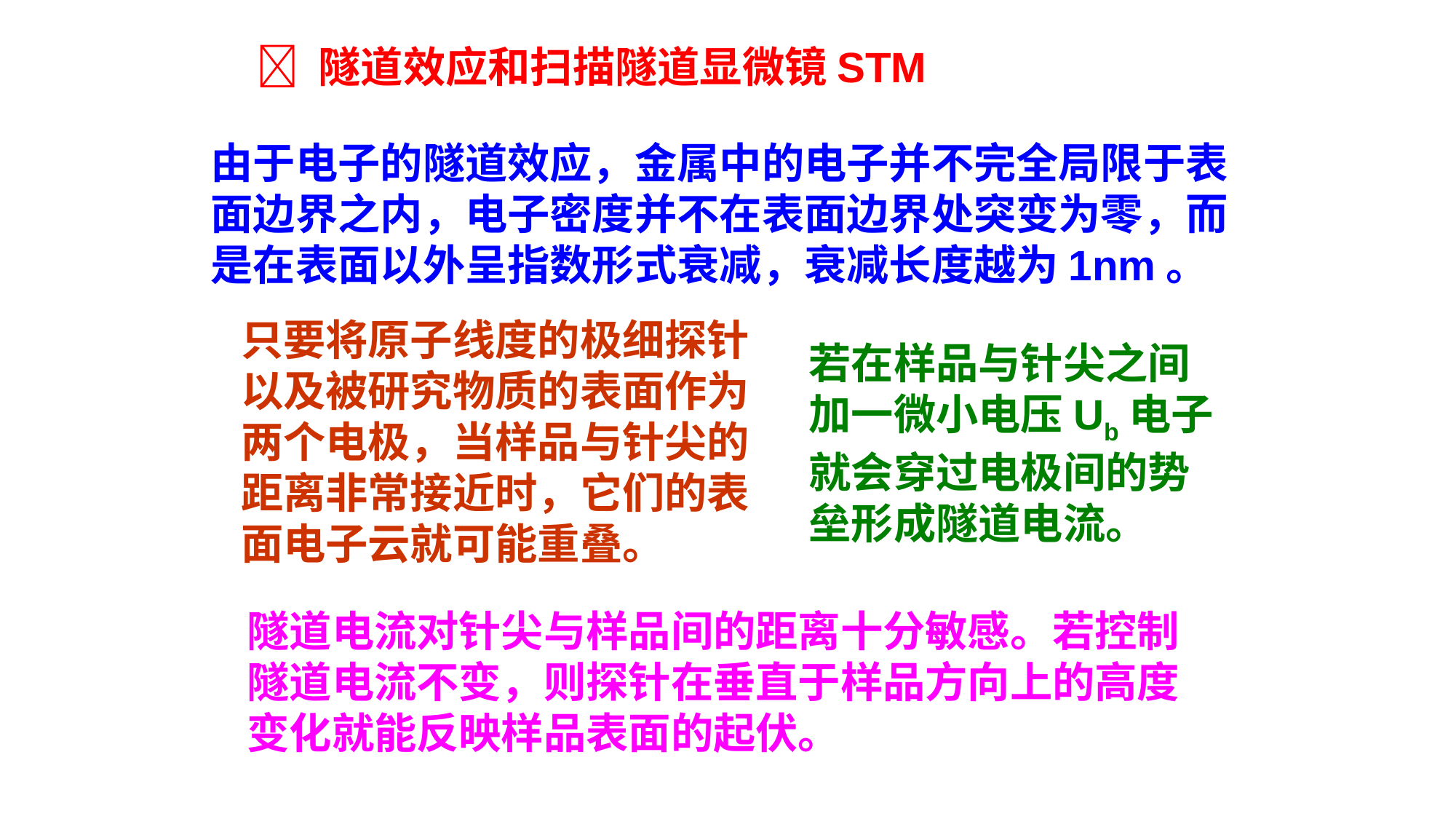

• 隧道效应和扫描隧道显微镜STM
由于电子的隧道效应，金属中的电子并不完全局限于表面边界之内，电子密度并不在表面边界处突变为零，而是在表面以外呈指数形式衰减，衰减长度越为1nm。
只要将原子线度的极细探针
以及被研究物质的表面作为
两个电极，当样品与针尖的
距离非常接近时，它们的表
面电子云就可能重叠。
若在样品与针尖之间
加一微小电压Ub电子
就会穿过电极间的势
垒形成隧道电流。
隧道电流对针尖与样品间的距离十分敏感。若控制隧道电流不变，则探针在垂直于样品方向上的高度变化就能反映样品表面的起伏。